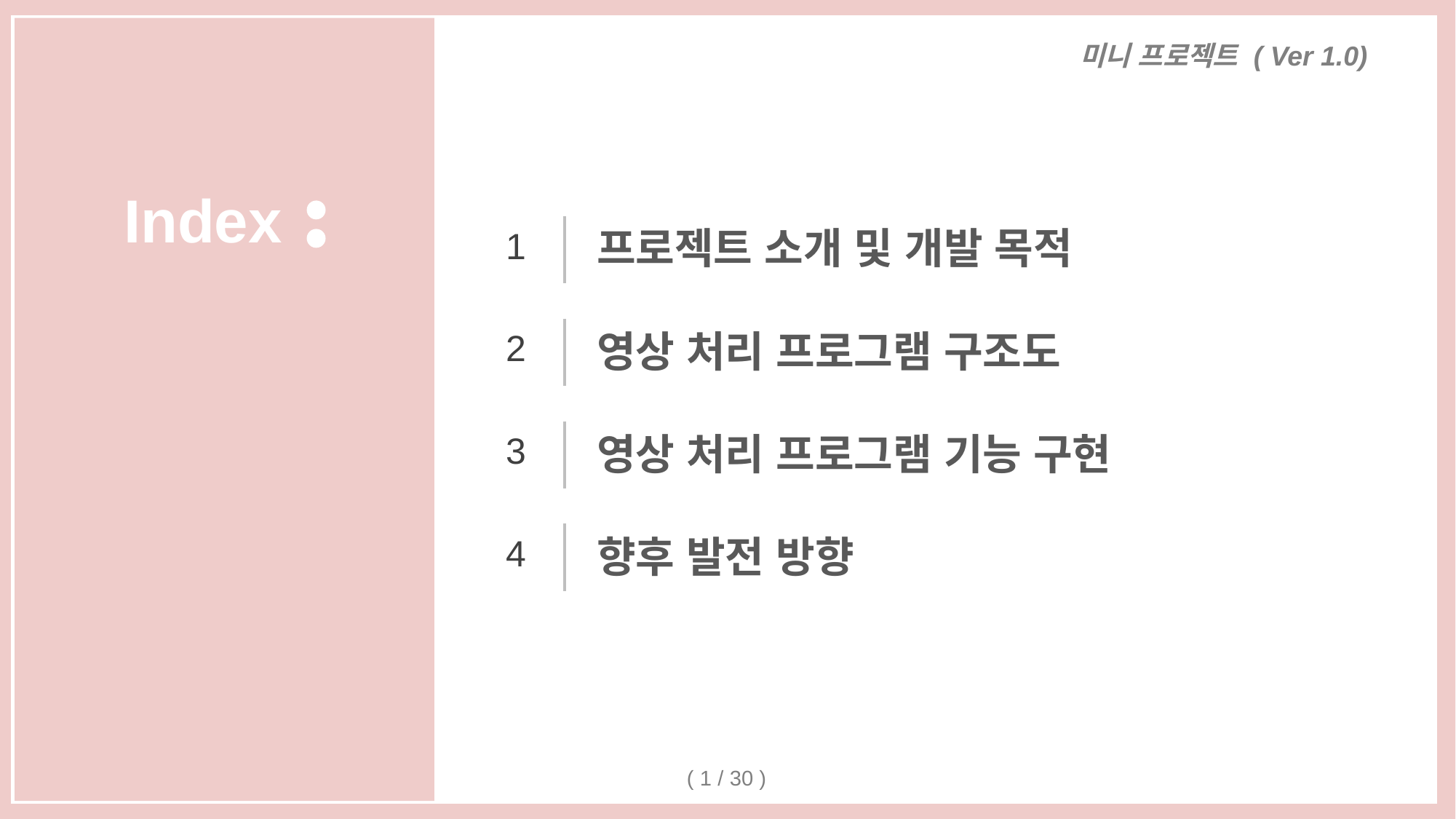

Index
Index

1
프로젝트 소개 및 개발 목적
2
영상 처리 프로그램 구조도
3
영상 처리 프로그램 기능 구현
4
향후 발전 방향
( 1 / 30 )